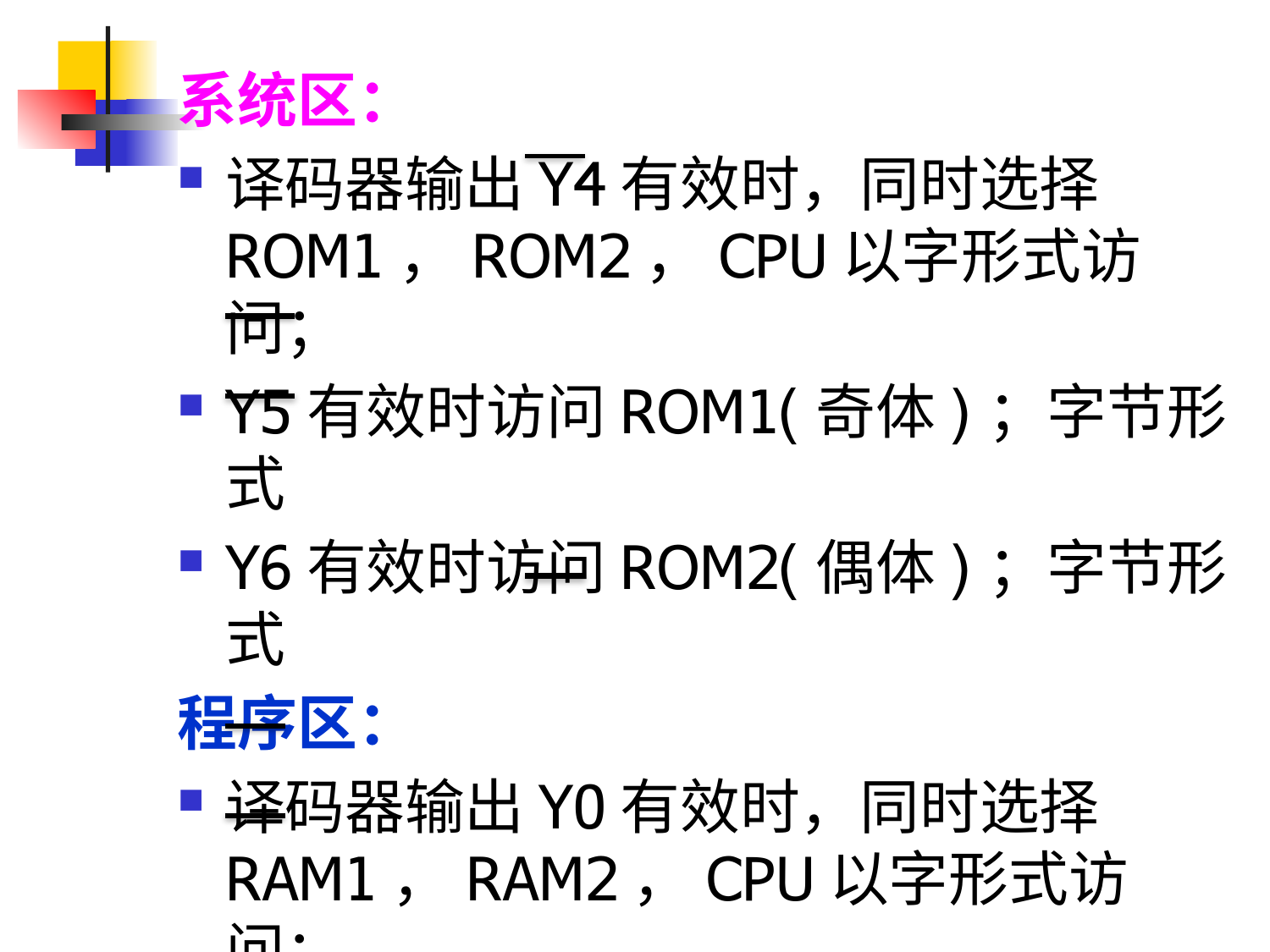

系统区：
译码器输出Y4有效时，同时选择ROM1，ROM2，CPU以字形式访问；
Y5有效时访问ROM1(奇体)；字节形式
Y6有效时访问ROM2(偶体)；字节形式
程序区：
译码器输出Y0有效时，同时选择RAM1，RAM2，CPU以字形式访问；
Y1有效时访问RAM1(奇体)；字节形式
Y2有效时访问RAM2(偶体)；字节形式